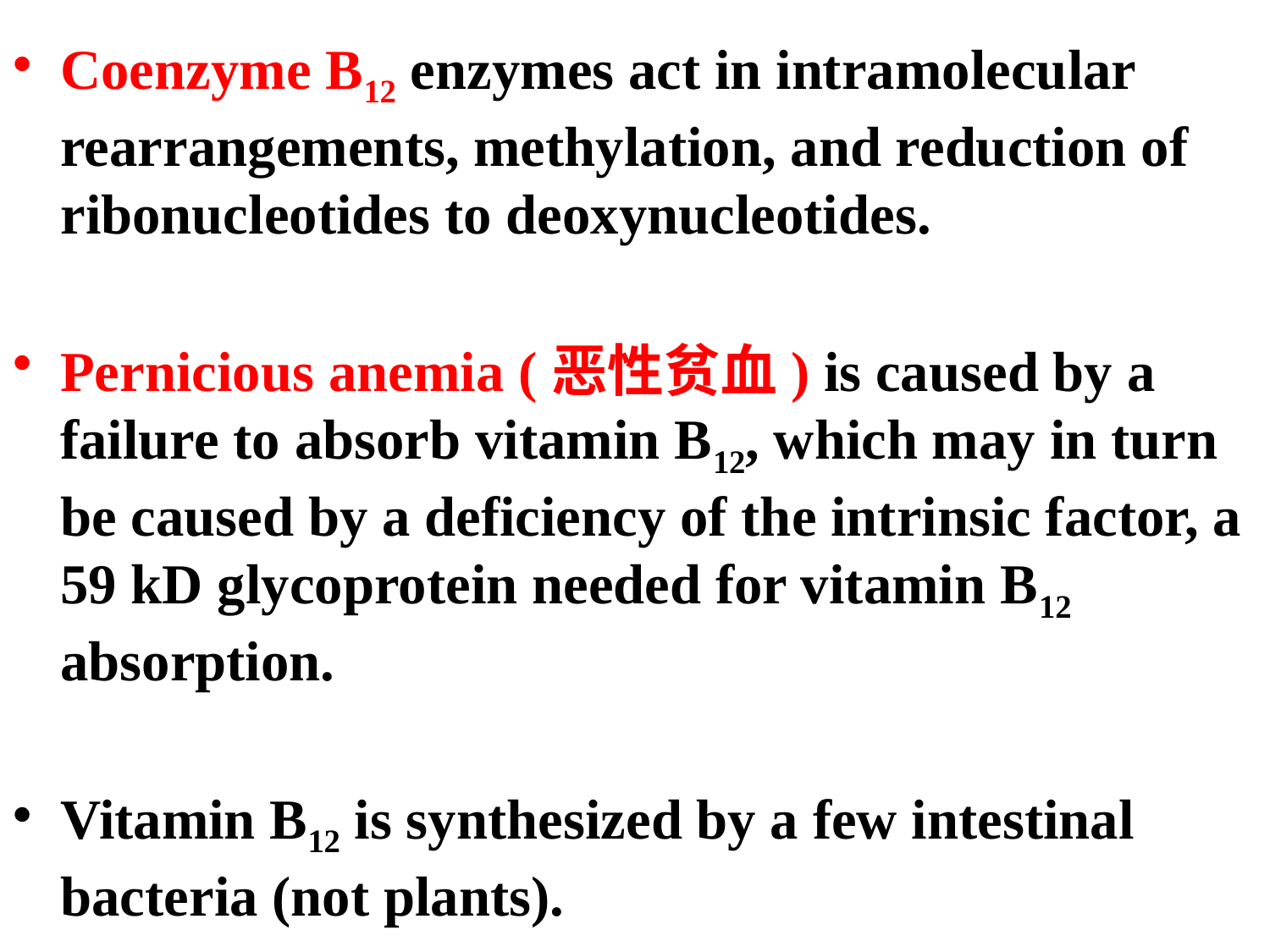

Coenzyme B12 enzymes act in intramolecular rearrangements, methylation, and reduction of ribonucleotides to deoxynucleotides.

Pernicious anemia (恶性贫血) is caused by a failure to absorb vitamin B12, which may in turn be caused by a deficiency of the intrinsic factor, a 59 kD glycoprotein needed for vitamin B12 absorption.

Vitamin B12 is synthesized by a few intestinal bacteria (not plants).